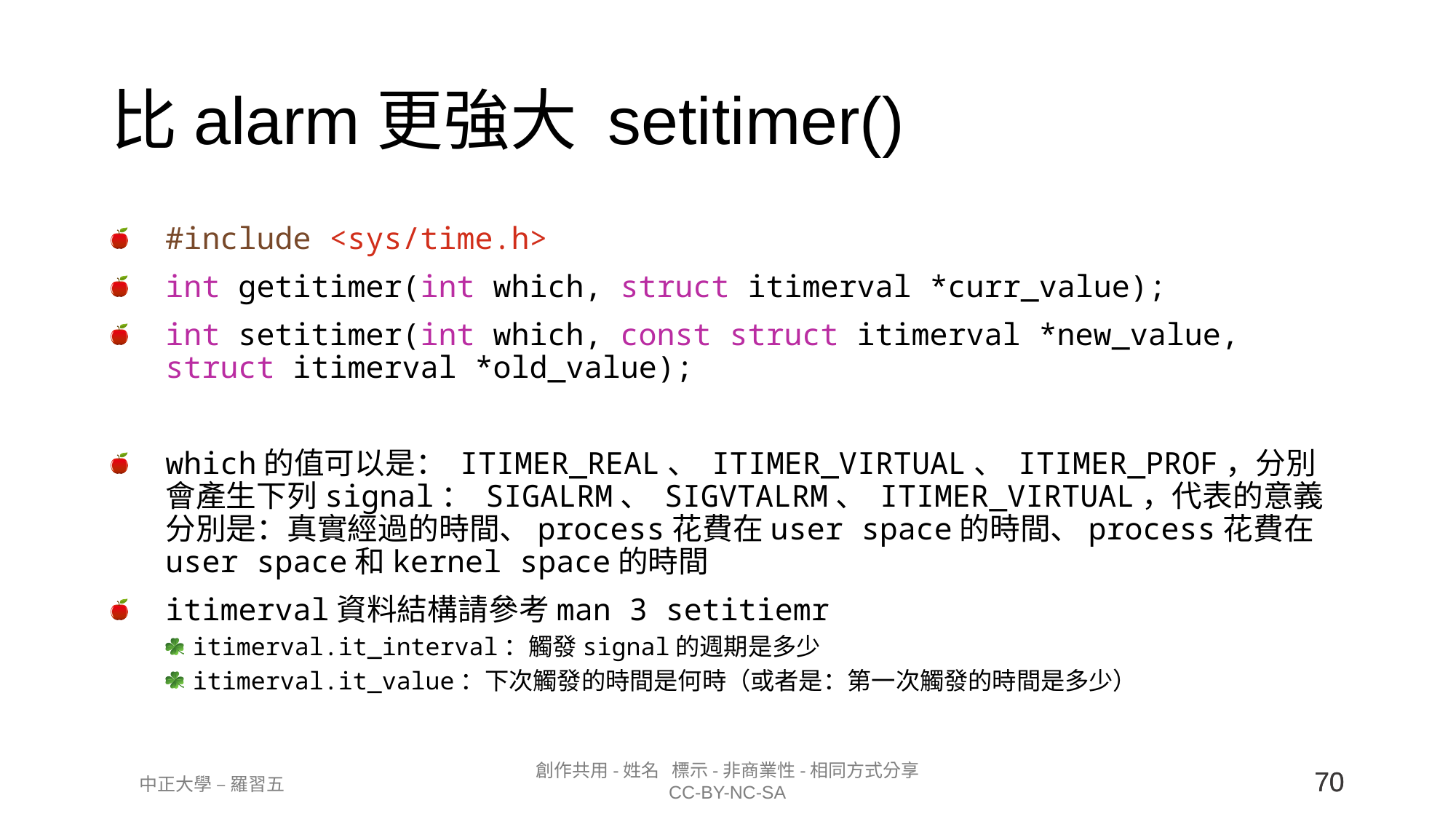

# 比alarm更強大 setitimer()
#include <sys/time.h>
int getitimer(int which, struct itimerval *curr_value);
int setitimer(int which, const struct itimerval *new_value, struct itimerval *old_value);

which的值可以是： ITIMER_REAL、 ITIMER_VIRTUAL、 ITIMER_PROF，分別會產生下列signal： SIGALRM、 SIGVTALRM、 ITIMER_VIRTUAL，代表的意義分別是：真實經過的時間、process花費在user space的時間、process花費在user space和kernel space的時間
itimerval資料結構請參考man 3 setitiemr
itimerval.it_interval：觸發signal的週期是多少
itimerval.it_value：下次觸發的時間是何時（或者是：第一次觸發的時間是多少）